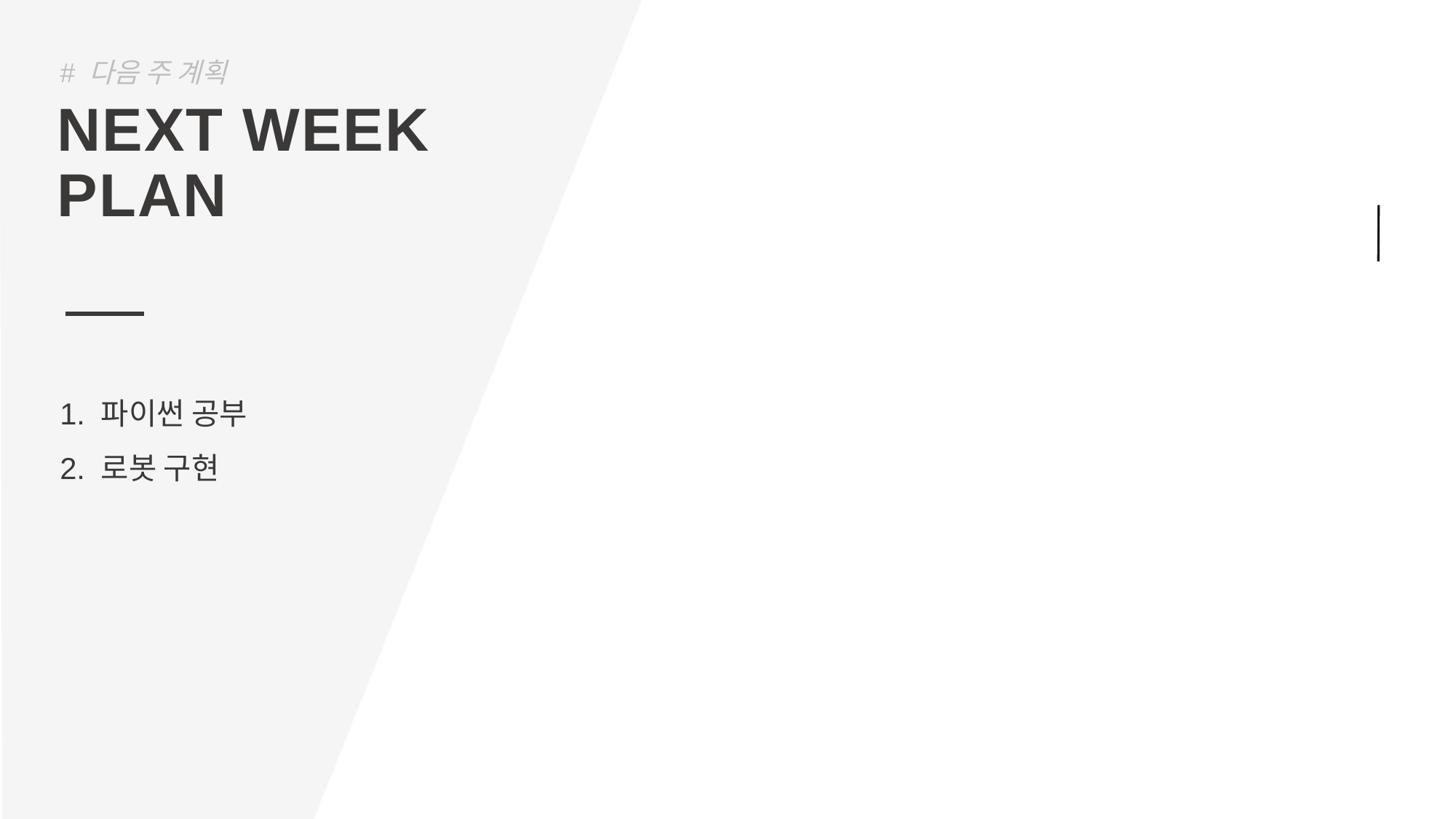

# 다음 주 계획
NEXT WEEK
PLAN
11

파이썬 공부
로봇 구현